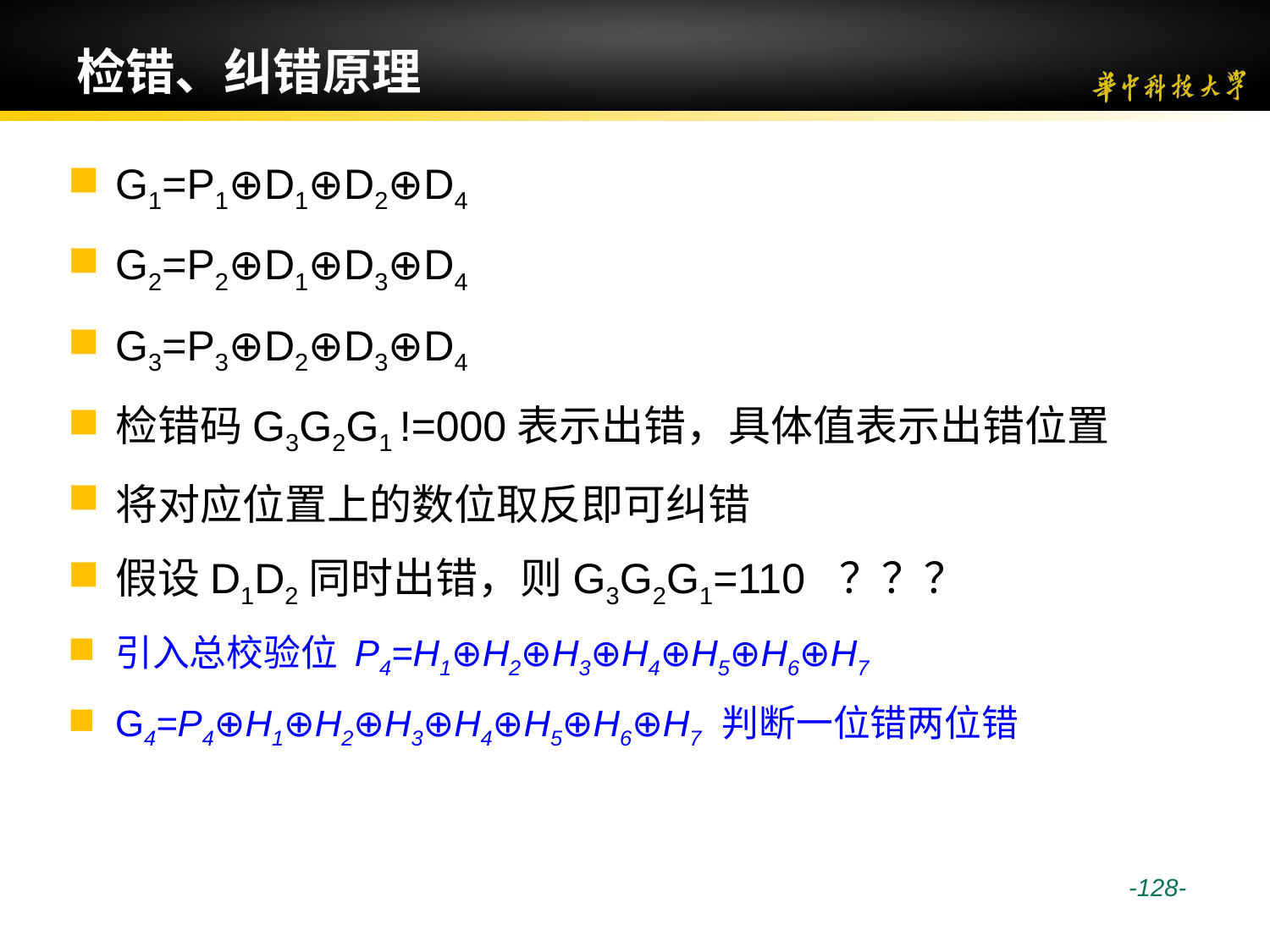

# 检错、纠错原理
G1=P1⊕D1⊕D2⊕D4
G2=P2⊕D1⊕D3⊕D4
G3=P3⊕D2⊕D3⊕D4
检错码G3G2G1 !=000表示出错，具体值表示出错位置
将对应位置上的数位取反即可纠错
假设D1D2同时出错，则G3G2G1=110  ？？？
引入总校验位 P4=H1⊕H2⊕H3⊕H4⊕H5⊕H6⊕H7
G4=P4⊕H1⊕H2⊕H3⊕H4⊕H5⊕H6⊕H7  判断一位错两位错

 -128-